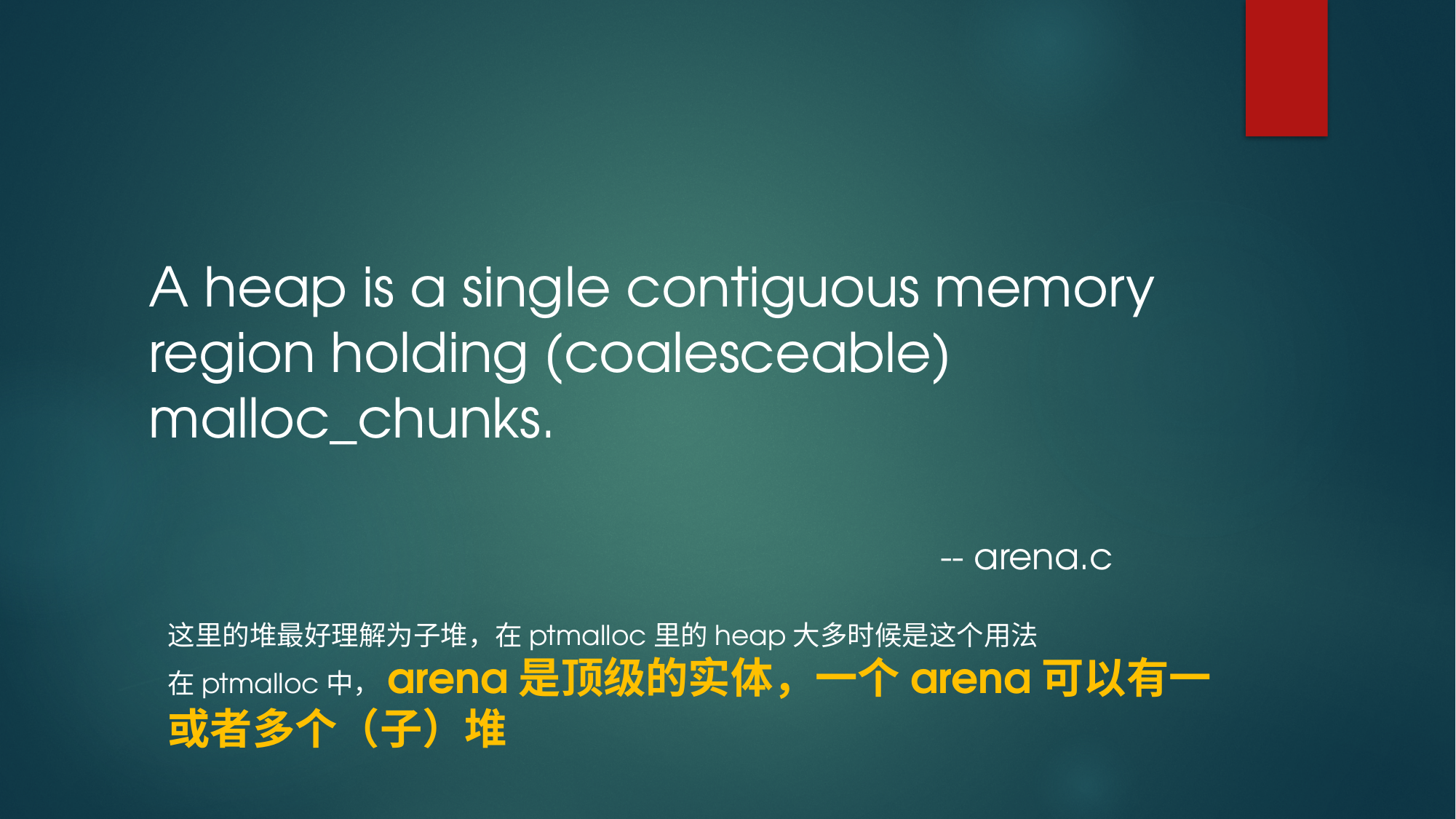

A heap is a single contiguous memory region holding (coalesceable)   malloc_chunks.
-- arena.c
这里的堆最好理解为子堆，在ptmalloc里的heap大多时候是这个用法
在ptmalloc中，arena是顶级的实体，一个arena可以有一或者多个（子）堆